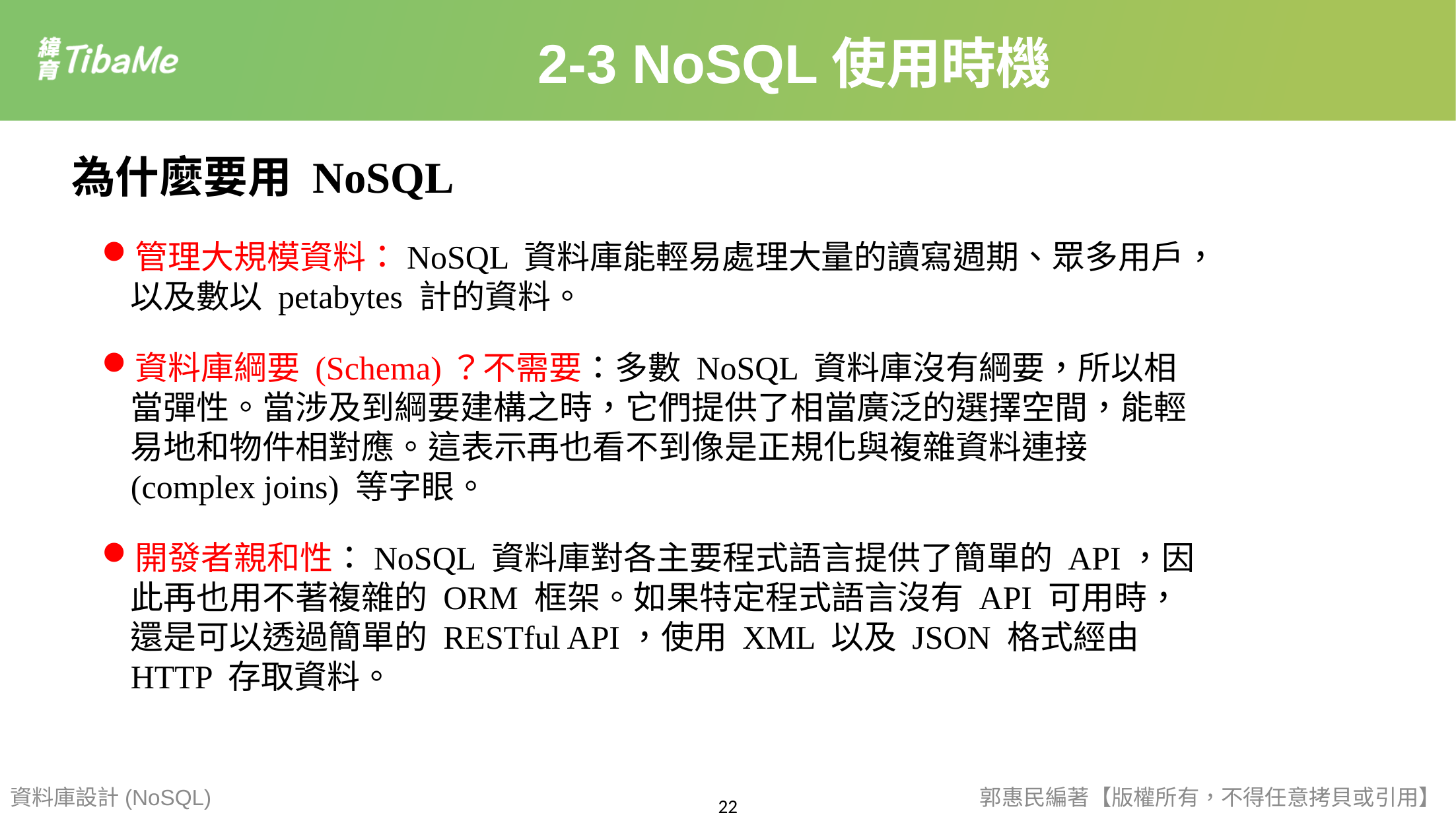

2-3 NoSQL使用時機

為什麼要用 NoSQL
管理大規模資料：NoSQL 資料庫能輕易處理大量的讀寫週期、眾多用戶，以及數以 petabytes 計的資料。
資料庫綱要 (Schema)？不需要：多數 NoSQL 資料庫沒有綱要，所以相當彈性。當涉及到綱要建構之時，它們提供了相當廣泛的選擇空間，能輕易地和物件相對應。這表示再也看不到像是正規化與複雜資料連接 (complex joins) 等字眼。
開發者親和性：NoSQL 資料庫對各主要程式語言提供了簡單的 API，因此再也用不著複雜的 ORM 框架。如果特定程式語言沒有 API 可用時，還是可以透過簡單的 RESTful API，使用 XML 以及 JSON 格式經由 HTTP 存取資料。

資料庫設計(NoSQL)
郭惠民編著【版權所有，不得任意拷貝或引用】